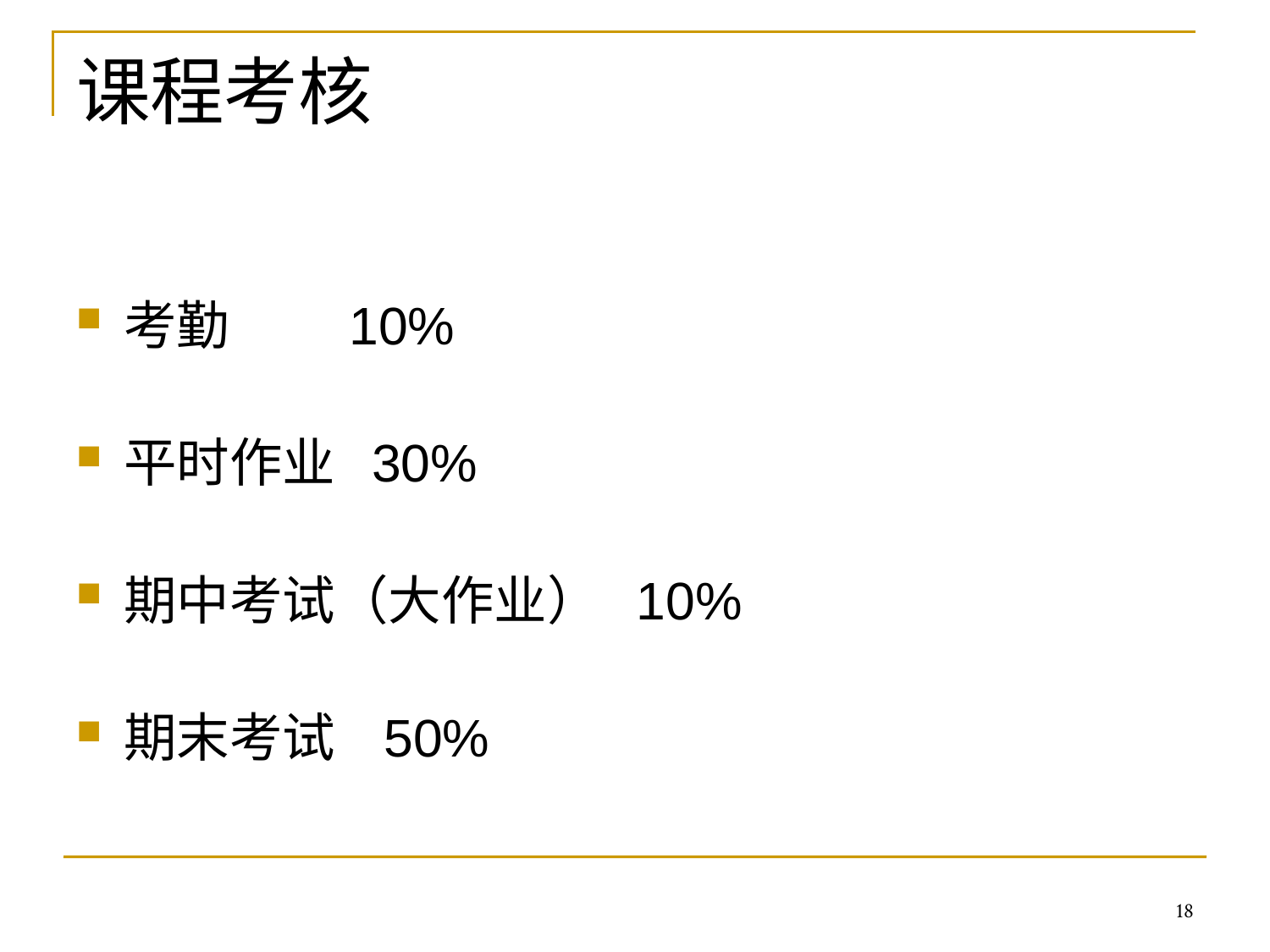

# 课程考核
考勤         10%
平时作业  30%
期中考试（大作业）  10%
期末考试   50%
18